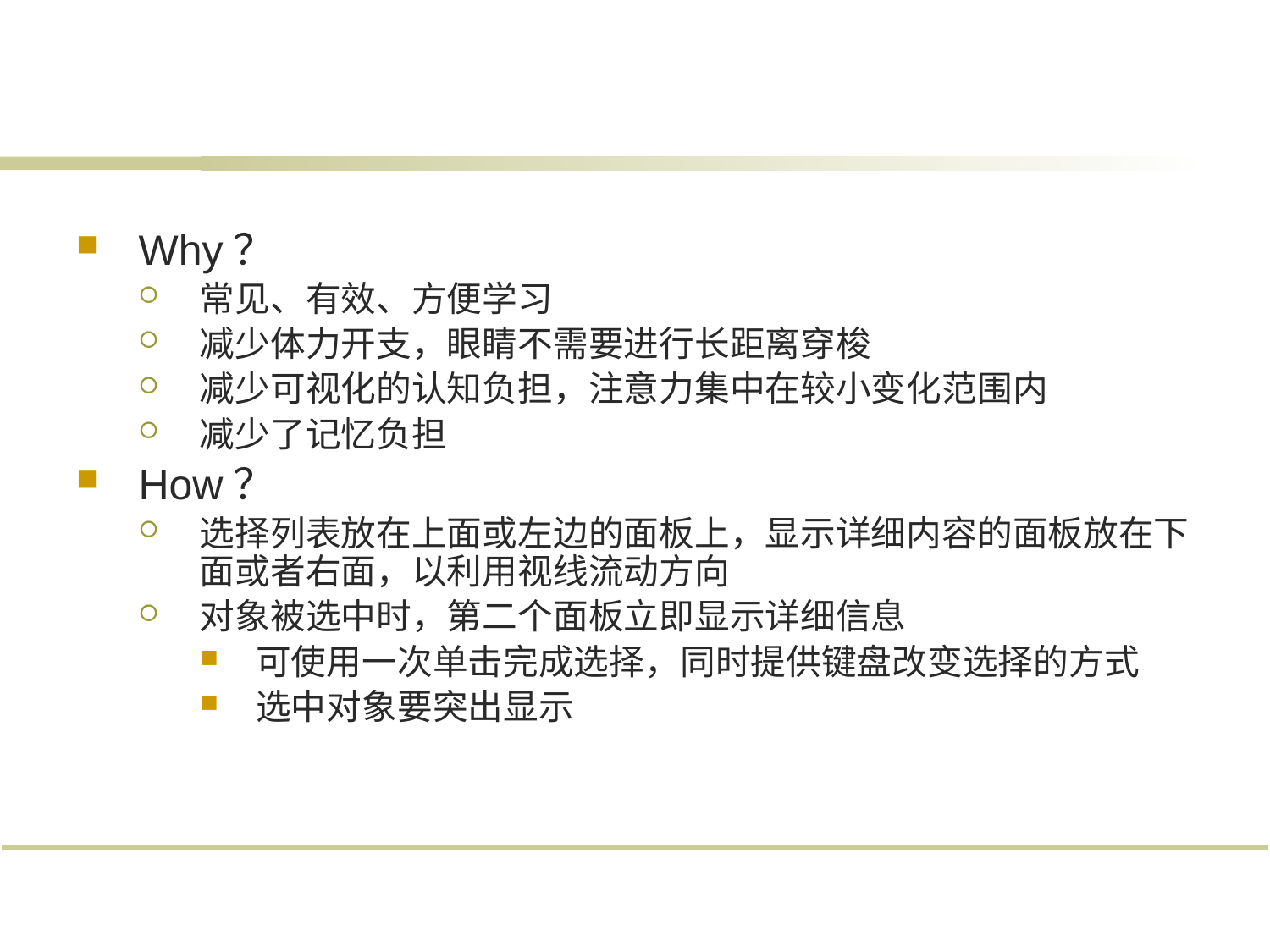

#
Why？
常见、有效、方便学习
减少体力开支，眼睛不需要进行长距离穿梭
减少可视化的认知负担，注意力集中在较小变化范围内
减少了记忆负担
How？
选择列表放在上面或左边的面板上，显示详细内容的面板放在下面或者右面，以利用视线流动方向
对象被选中时，第二个面板立即显示详细信息
可使用一次单击完成选择，同时提供键盘改变选择的方式
选中对象要突出显示